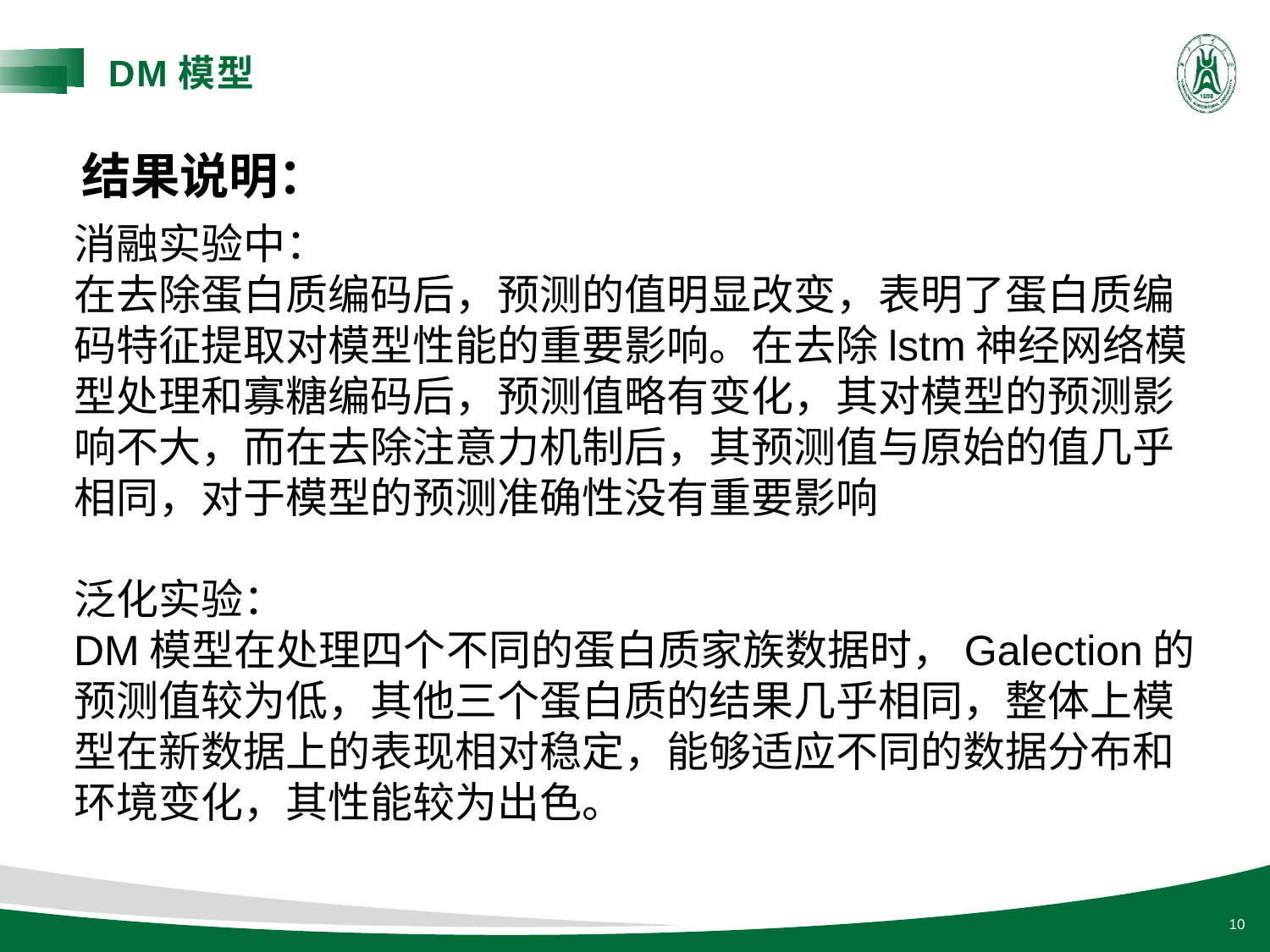

DM模型
结果说明：
消融实验中：
在去除蛋白质编码后，预测的值明显改变，表明了蛋白质编码特征提取对模型性能的重要影响。在去除lstm神经网络模型处理和寡糖编码后，预测值略有变化，其对模型的预测影响不大，而在去除注意力机制后，其预测值与原始的值几乎相同，对于模型的预测准确性没有重要影响

泛化实验：
DM模型在处理四个不同的蛋白质家族数据时，Galection的预测值较为低，其他三个蛋白质的结果几乎相同，整体上模型在新数据上的表现相对稳定，能够适应不同的数据分布和环境变化，其性能较为出色。

10